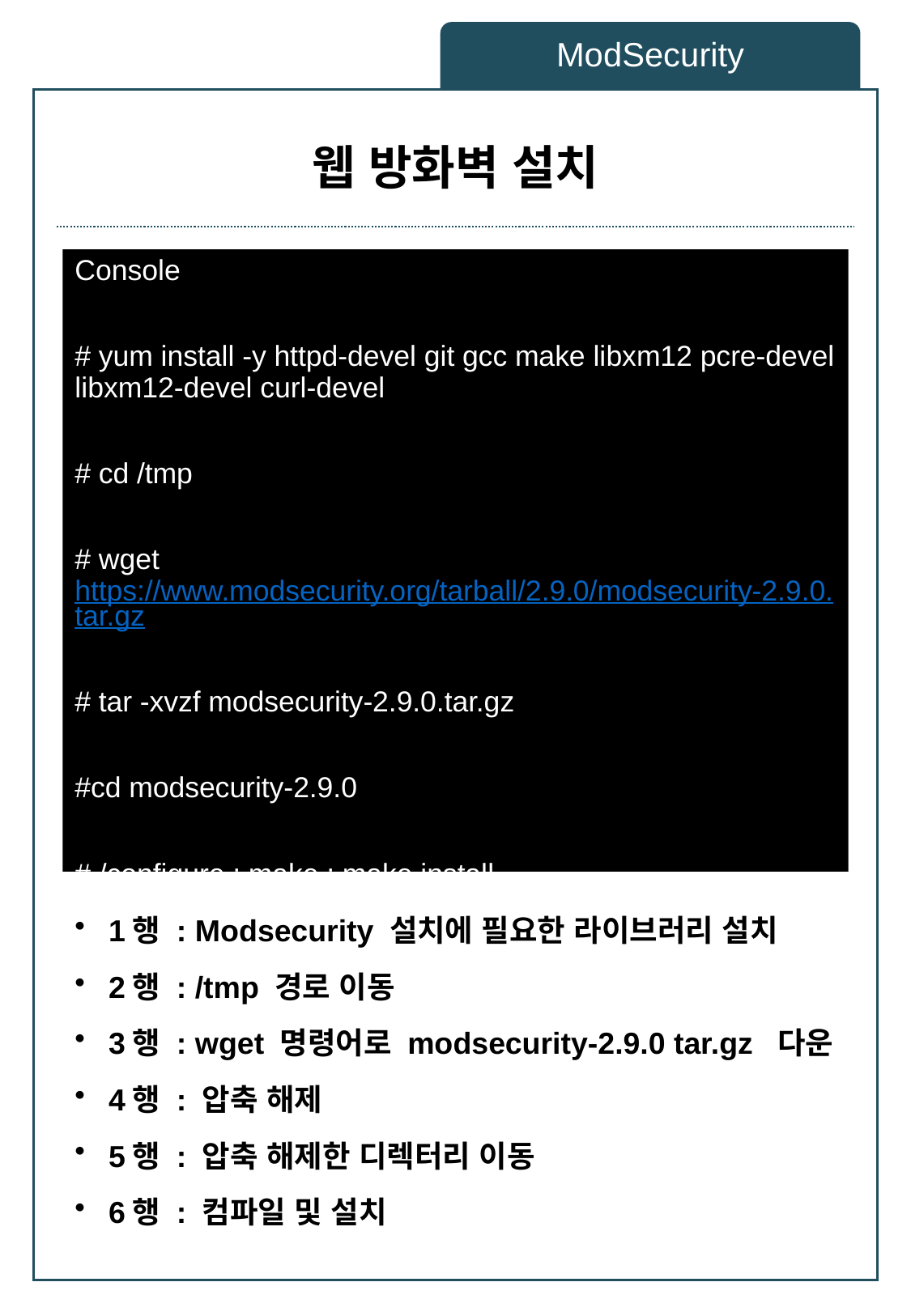

ModSecurity

# 웹 방화벽 설치
Console

# yum install -y httpd-devel git gcc make libxm12 pcre-devel libxm12-devel curl-devel

# cd /tmp

# wget https://www.modsecurity.org/tarball/2.9.0/modsecurity-2.9.0.tar.gz

# tar -xvzf modsecurity-2.9.0.tar.gz

#cd modsecurity-2.9.0

#./configure ; make ; make install

1행 : Modsecurity 설치에 필요한 라이브러리 설치
2행 : /tmp 경로 이동
3행 : wget 명령어로 modsecurity-2.9.0 tar.gz  다운
4행 : 압축 해제
5행 : 압축 해제한 디렉터리 이동
6행 : 컴파일 및 설치